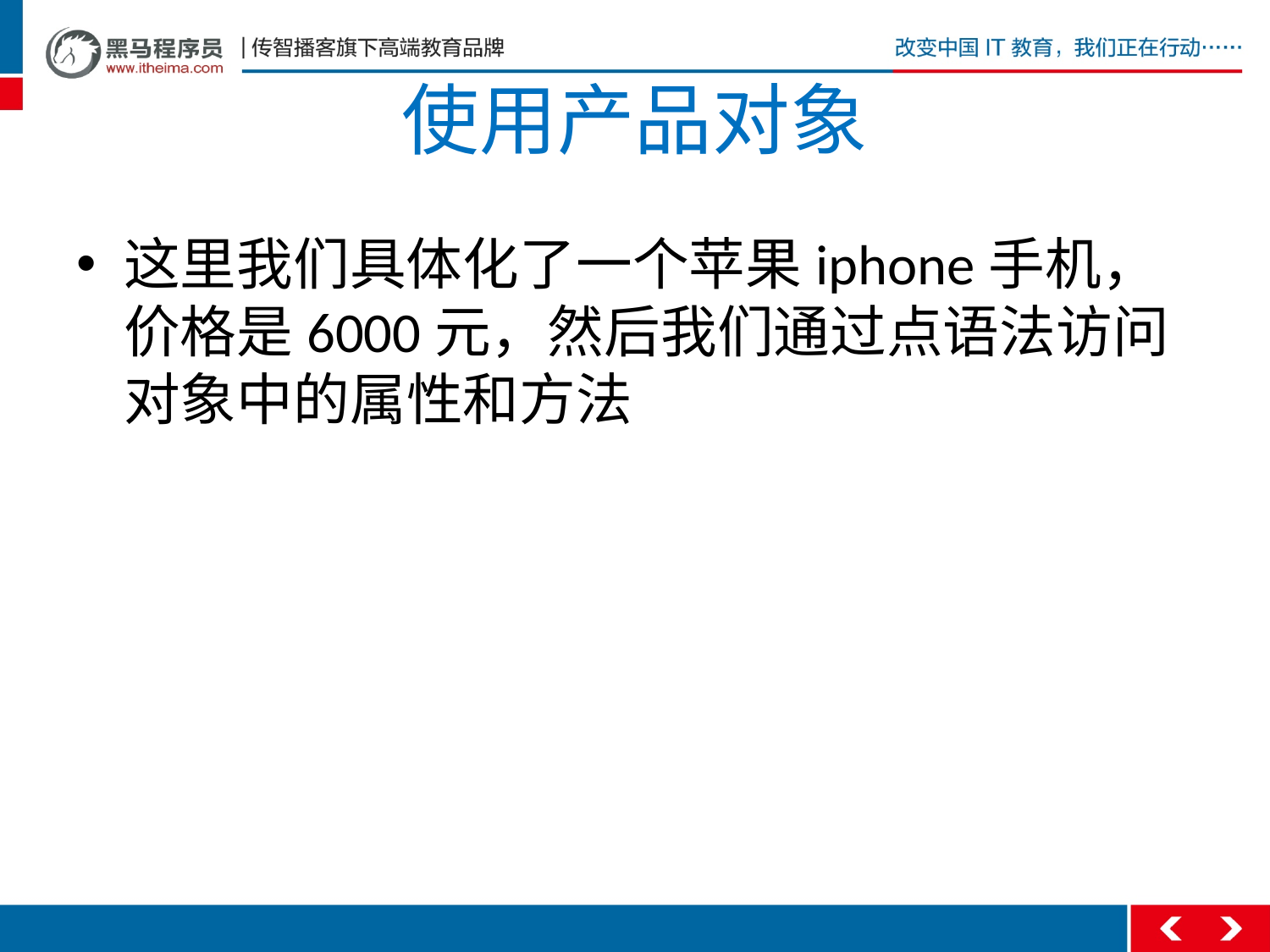

# 使用产品对象
这里我们具体化了一个苹果iphone手机，价格是6000元，然后我们通过点语法访问对象中的属性和方法